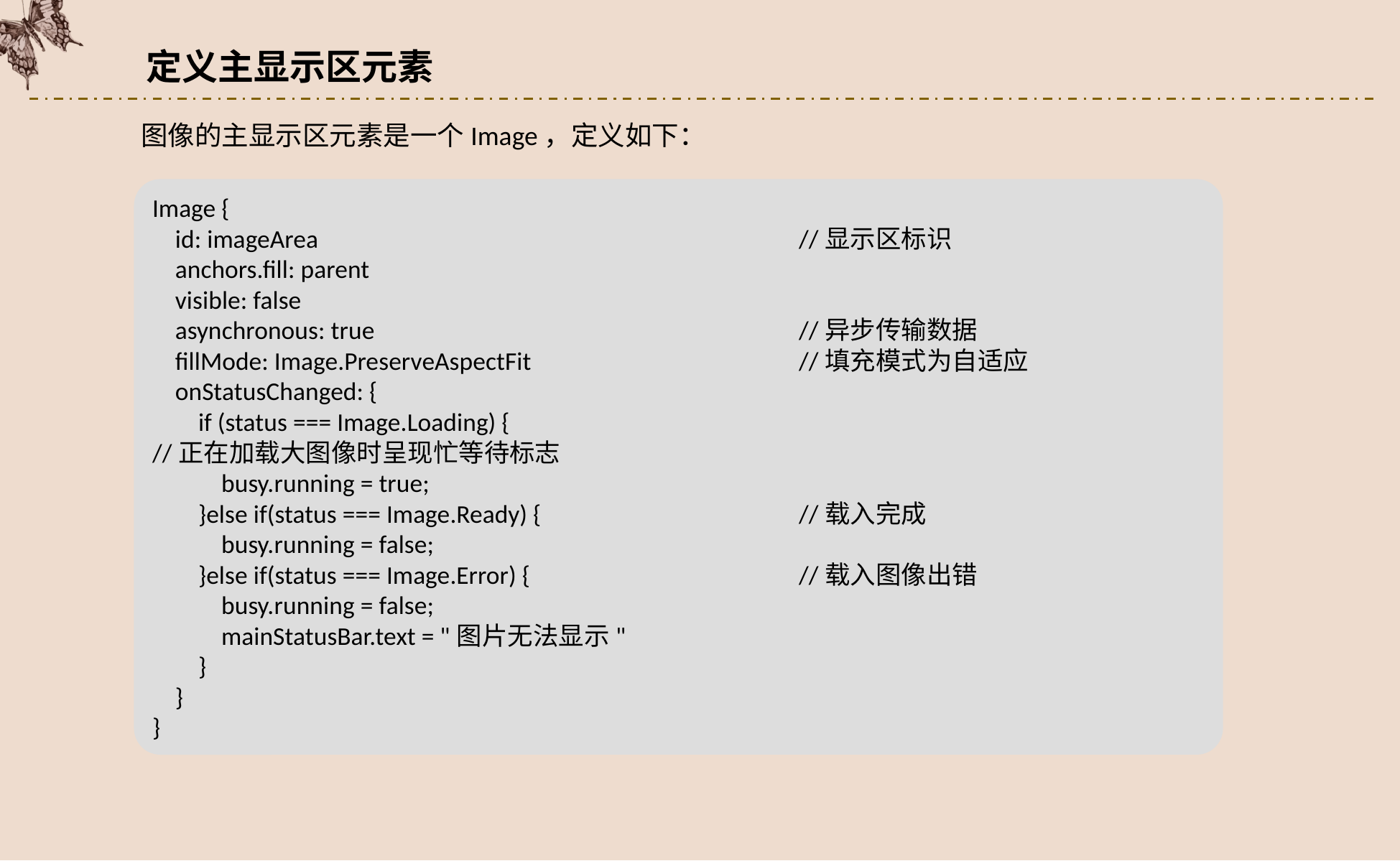

定义主显示区元素
图像的主显示区元素是一个Image，定义如下：
Image {
    id: imageArea					//显示区标识
    anchors.fill: parent
    visible: false
    asynchronous: true				//异步传输数据
    fillMode: Image.PreserveAspectFit			//填充模式为自适应
    onStatusChanged: {
        if (status === Image.Loading) {
//正在加载大图像时呈现忙等待标志
            busy.running = true;
        }else if(status === Image.Ready) {			//载入完成
            busy.running = false;
        }else if(status === Image.Error) {			//载入图像出错
            busy.running = false;
            mainStatusBar.text = "图片无法显示"
        }
    }
}